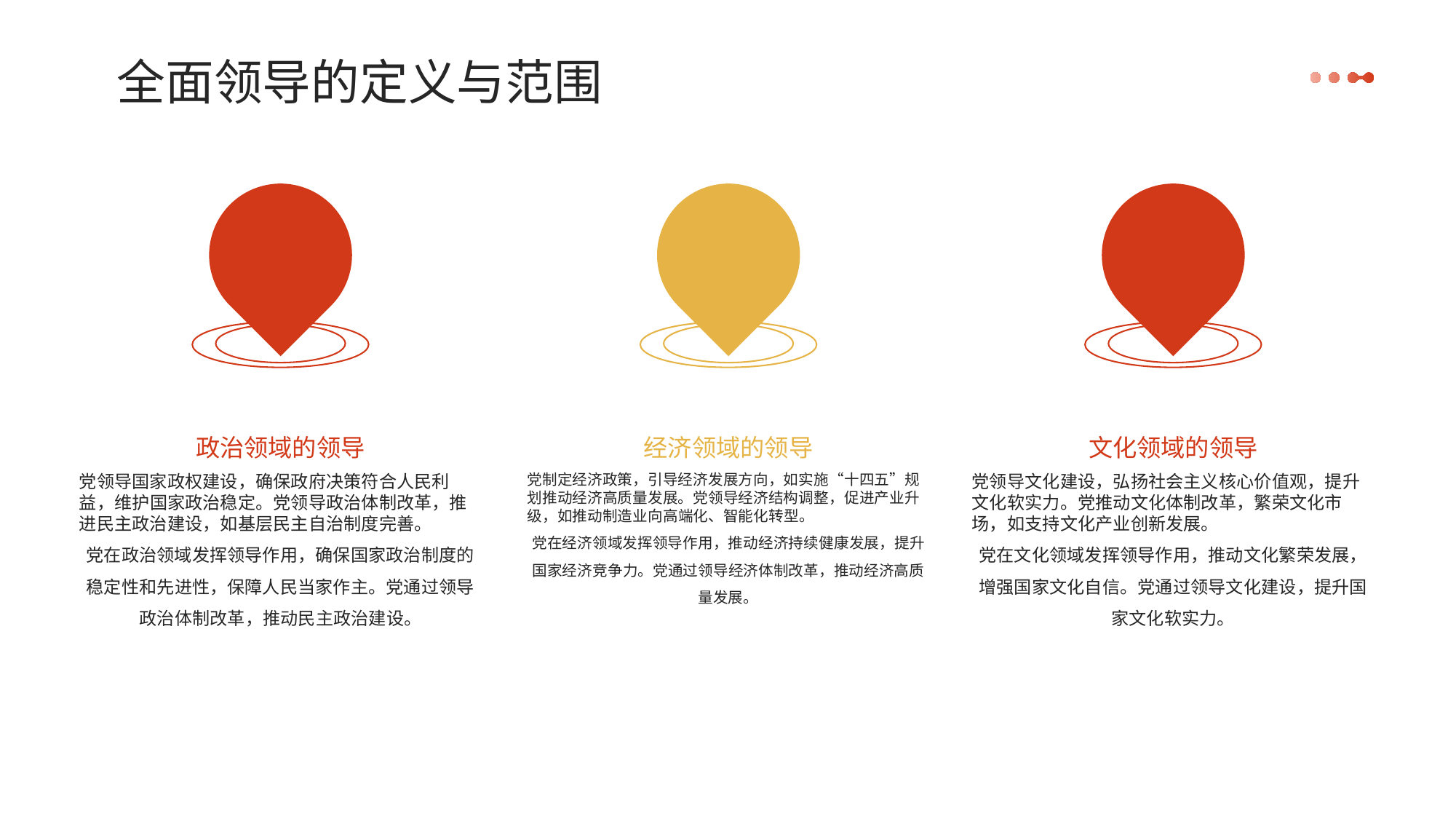

全面领导的定义与范围

政治领域的领导
经济领域的领导
文化领域的领导
党领导国家政权建设，确保政府决策符合人民利益，维护国家政治稳定。党领导政治体制改革，推进民主政治建设，如基层民主自治制度完善。
党在政治领域发挥领导作用，确保国家政治制度的稳定性和先进性，保障人民当家作主。党通过领导政治体制改革，推动民主政治建设。
党制定经济政策，引导经济发展方向，如实施“十四五”规划推动经济高质量发展。党领导经济结构调整，促进产业升级，如推动制造业向高端化、智能化转型。
党在经济领域发挥领导作用，推动经济持续健康发展，提升国家经济竞争力。党通过领导经济体制改革，推动经济高质量发展。
党领导文化建设，弘扬社会主义核心价值观，提升文化软实力。党推动文化体制改革，繁荣文化市场，如支持文化产业创新发展。
党在文化领域发挥领导作用，推动文化繁荣发展，增强国家文化自信。党通过领导文化建设，提升国家文化软实力。